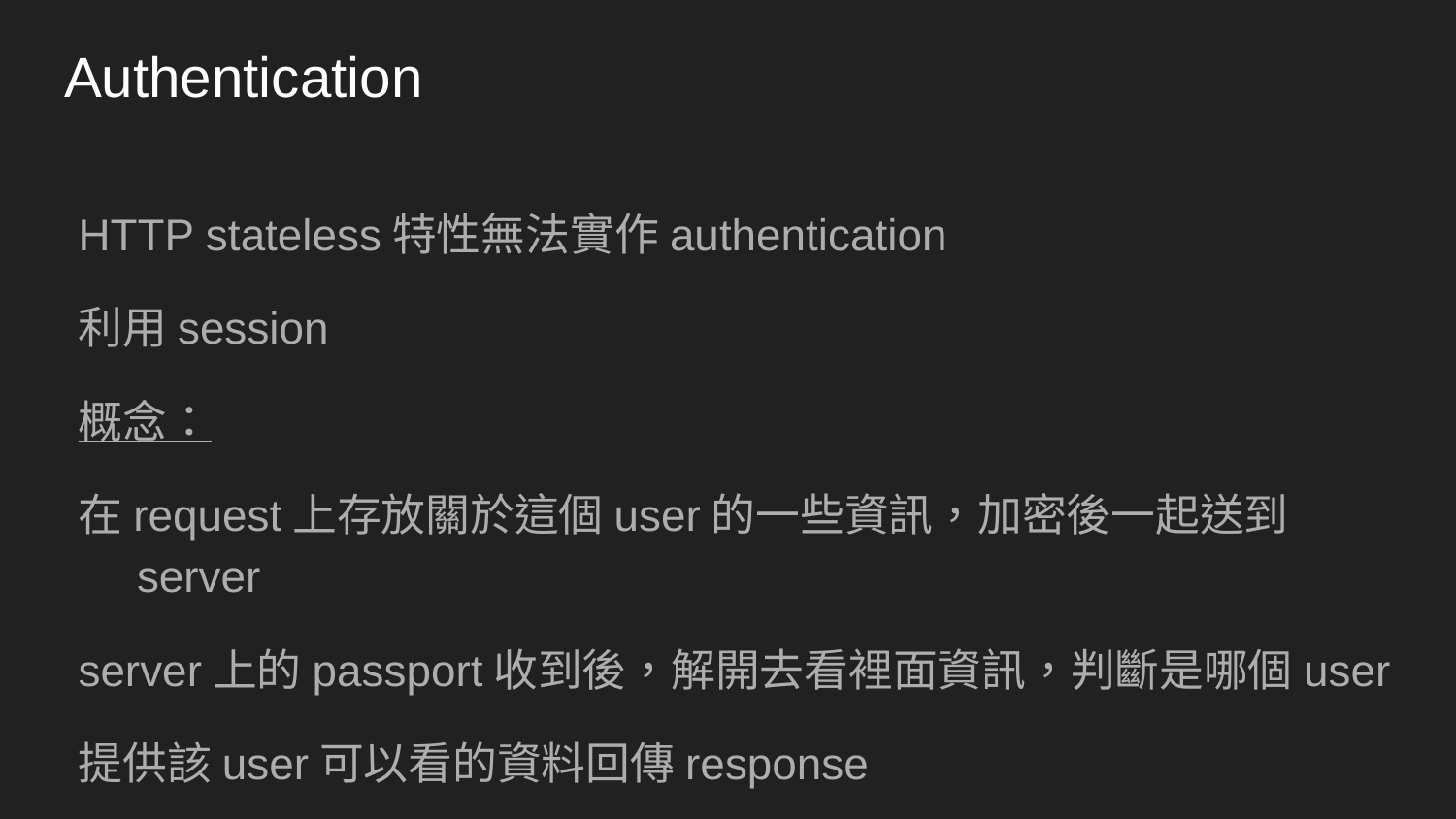

# Authentication
HTTP stateless特性無法實作authentication
利用session
概念：
在request上存放關於這個user的一些資訊，加密後一起送到server
server上的passport收到後，解開去看裡面資訊，判斷是哪個user
提供該user可以看的資料回傳response